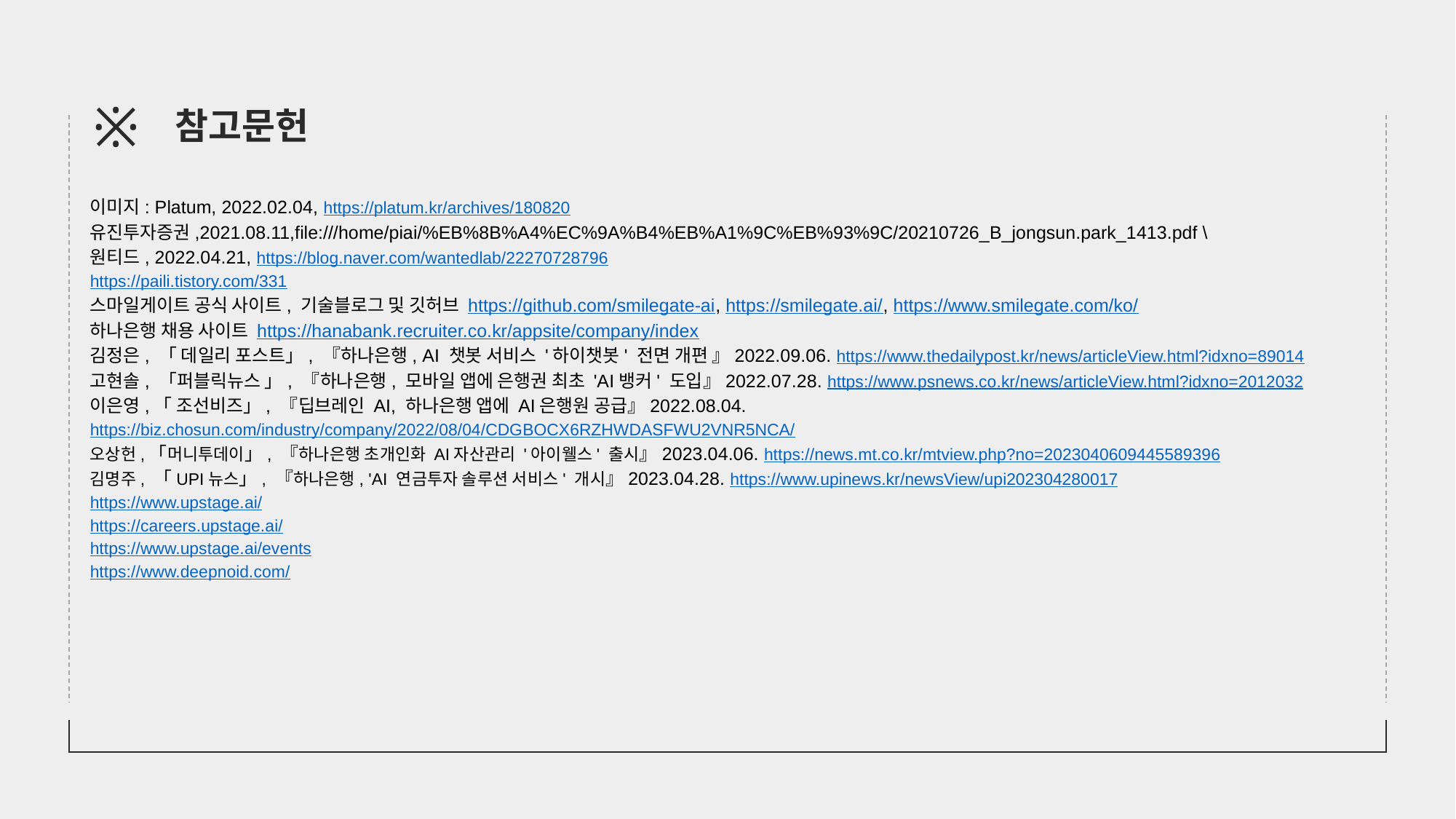

※
참고문헌
이미지: Platum, 2022.02.04, https://platum.kr/archives/180820
유진투자증권,2021.08.11,file:///home/piai/%EB%8B%A4%EC%9A%B4%EB%A1%9C%EB%93%9C/20210726_B_jongsun.park_1413.pdf \
원티드, 2022.04.21, https://blog.naver.com/wantedlab/22270728796
https://paili.tistory.com/331
스마일게이트 공식 사이트, 기술블로그 및 깃허브 https://github.com/smilegate-ai, https://smilegate.ai/, https://www.smilegate.com/ko/
하나은행 채용 사이트 https://hanabank.recruiter.co.kr/appsite/company/index
김정은, 「 데일리 포스트」, 『하나은행, AI 챗봇 서비스 '하이챗봇' 전면 개편 』2022.09.06. https://www.thedailypost.kr/news/articleView.html?idxno=89014
고현솔, 「퍼블릭뉴스 」, 『하나은행, 모바일 앱에 은행권 최초 'AI뱅커' 도입』2022.07.28. https://www.psnews.co.kr/news/articleView.html?idxno=2012032
이은영,「 조선비즈」, 『딥브레인 AI, 하나은행 앱에 AI은행원 공급』2022.08.04. https://biz.chosun.com/industry/company/2022/08/04/CDGBOCX6RZHWDASFWU2VNR5NCA/
오상헌,「머니투데이」, 『하나은행 초개인화 AI자산관리 '아이웰스' 출시』2023.04.06. https://news.mt.co.kr/mtview.php?no=2023040609445589396
김명주, 「UPI뉴스」, 『하나은행, 'AI 연금투자 솔루션 서비스' 개시』2023.04.28. https://www.upinews.kr/newsView/upi202304280017
https://www.upstage.ai/
https://careers.upstage.ai/
https://www.upstage.ai/events
https://www.deepnoid.com/